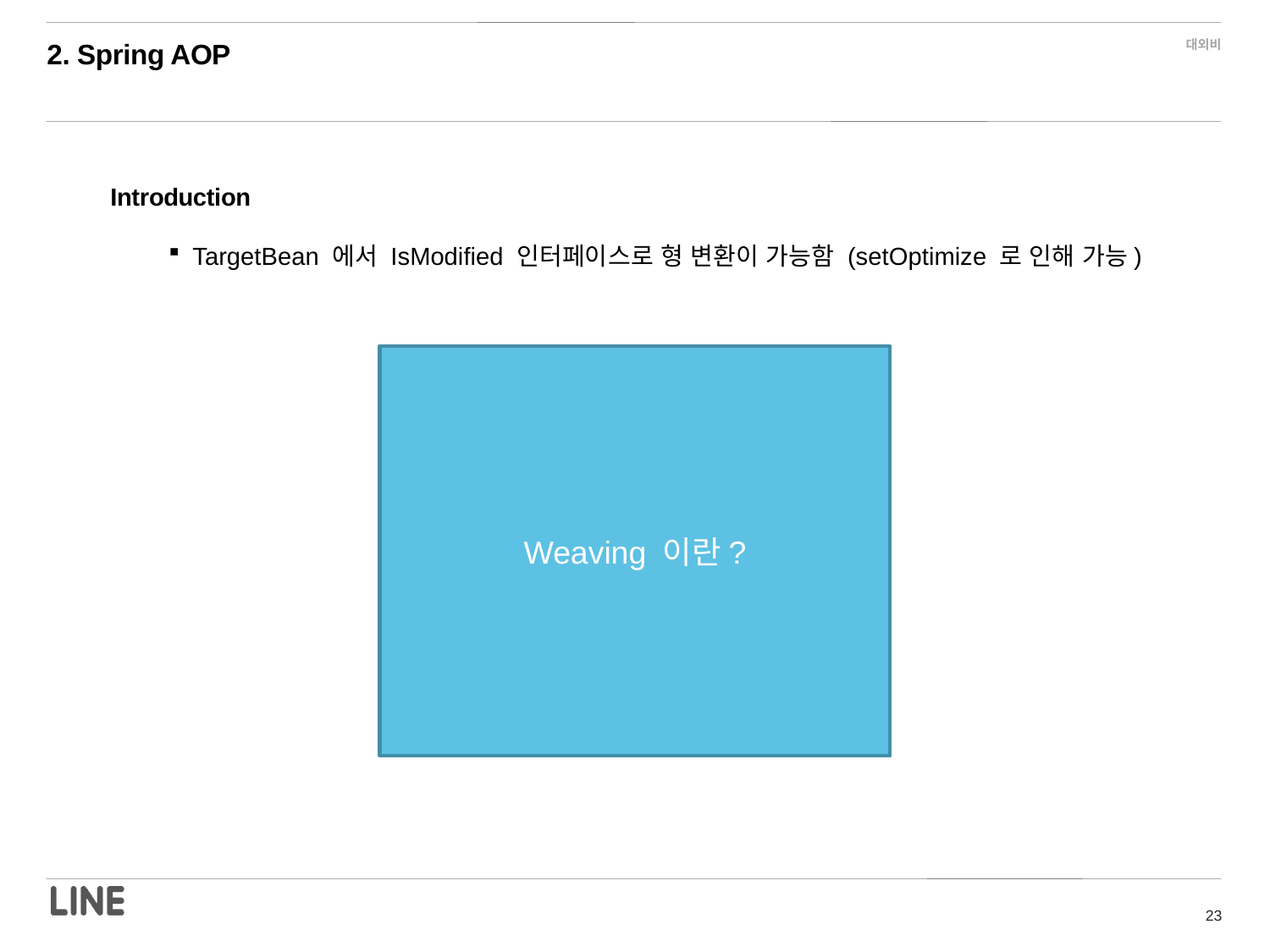

2. Spring AOP
Introduction
TargetBean 에서 IsModified 인터페이스로 형 변환이 가능함 (setOptimize 로 인해 가능)
Weaving 이란?